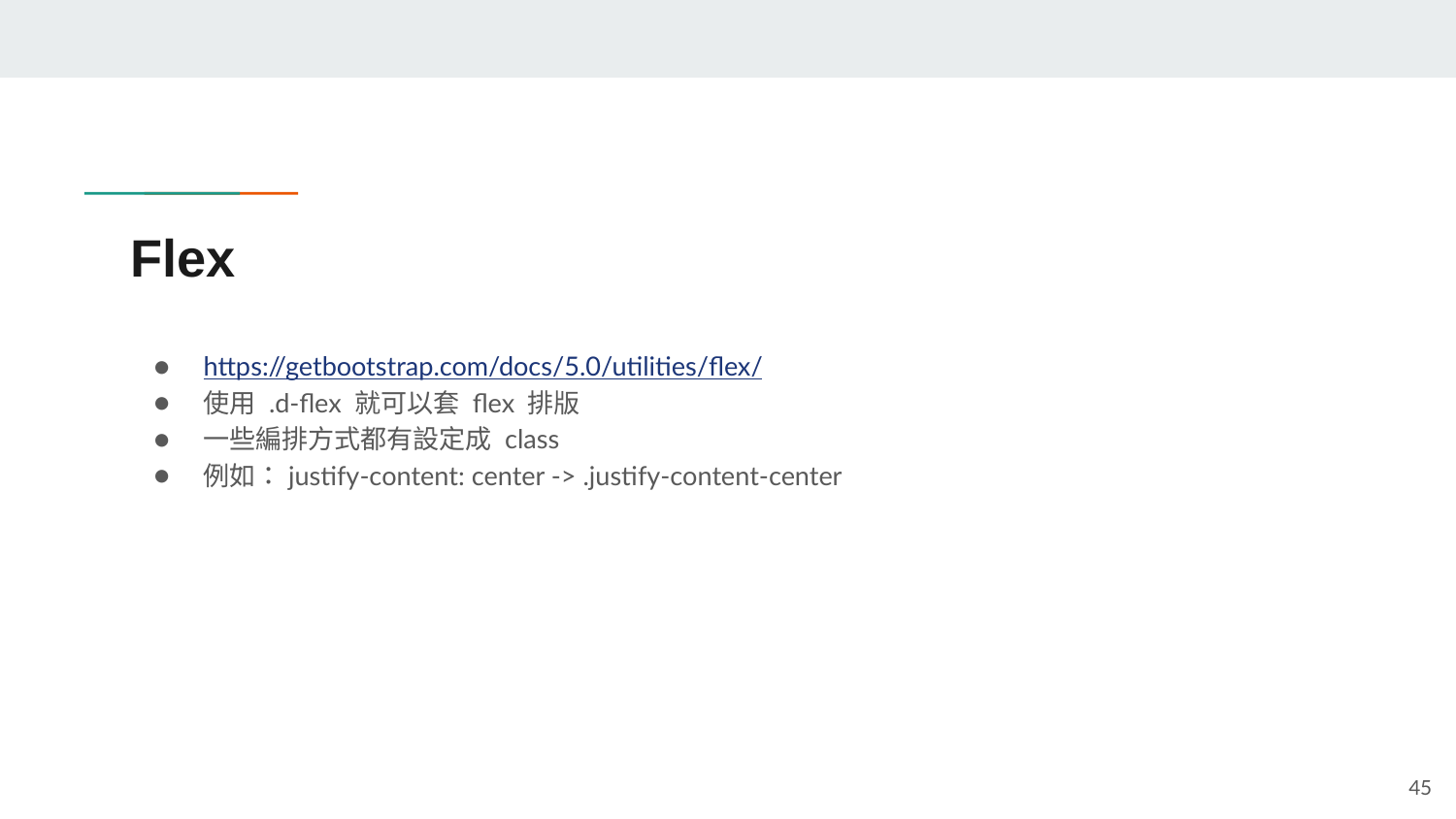

# Flex
https://getbootstrap.com/docs/5.0/utilities/flex/
使用 .d-flex 就可以套 flex 排版
一些編排方式都有設定成 class
例如：justify-content: center -> .justify-content-center
45